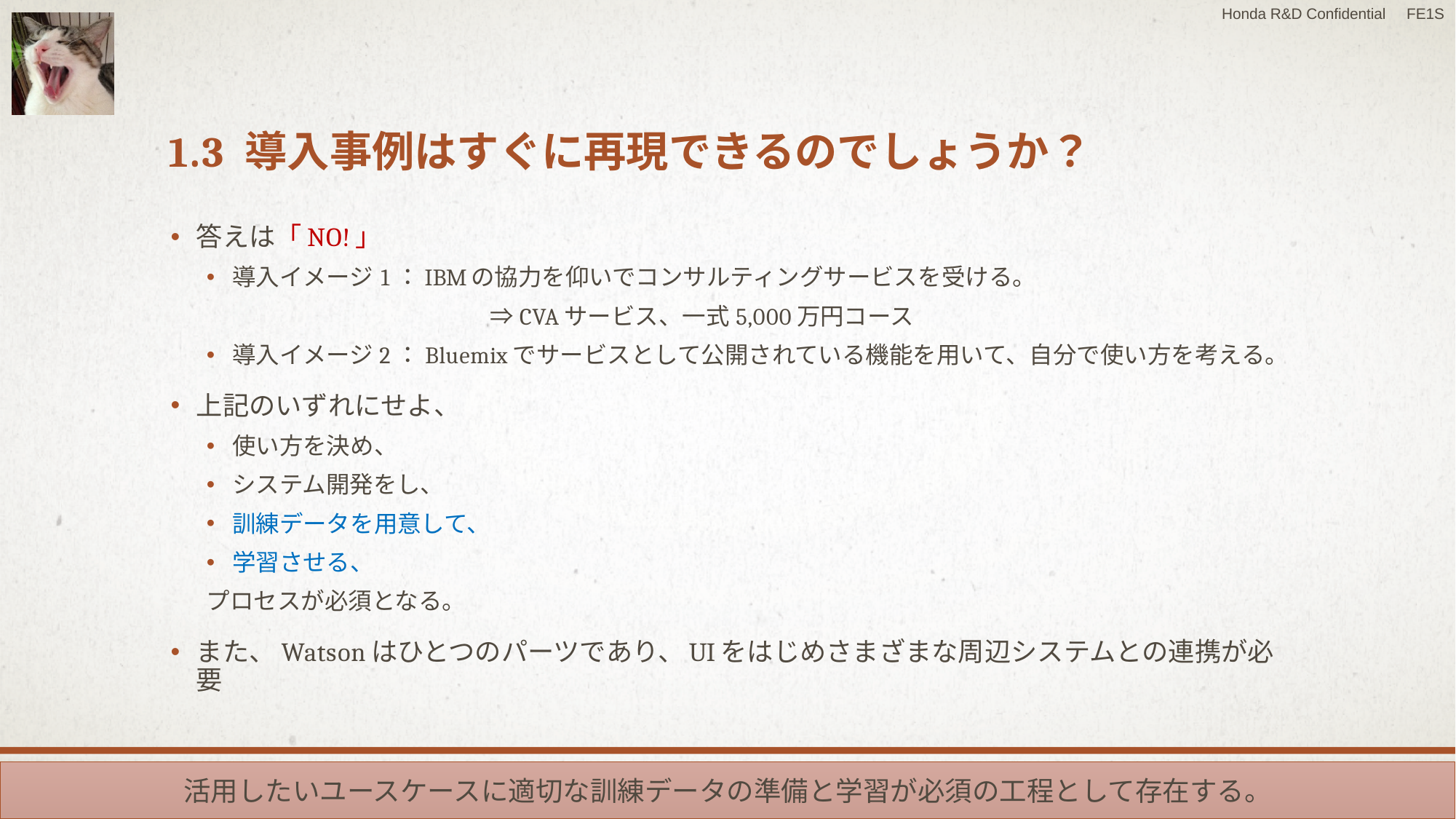

Honda R&D Confidential     FE1S
# 1.3 導入事例はすぐに再現できるのでしょうか？
答えは「NO!」
導入イメージ1：IBMの協力を仰いでコンサルティングサービスを受ける。
　　　　　　　　　　　　⇒CVAサービス、一式5,000万円コース
導入イメージ2：Bluemixでサービスとして公開されている機能を用いて、自分で使い方を考える。
上記のいずれにせよ、
使い方を決め、
システム開発をし、
訓練データを用意して、
学習させる、
プロセスが必須となる。
また、Watsonはひとつのパーツであり、UIをはじめさまざまな周辺システムとの連携が必要

活用したいユースケースに適切な訓練データの準備と学習が必須の工程として存在する。